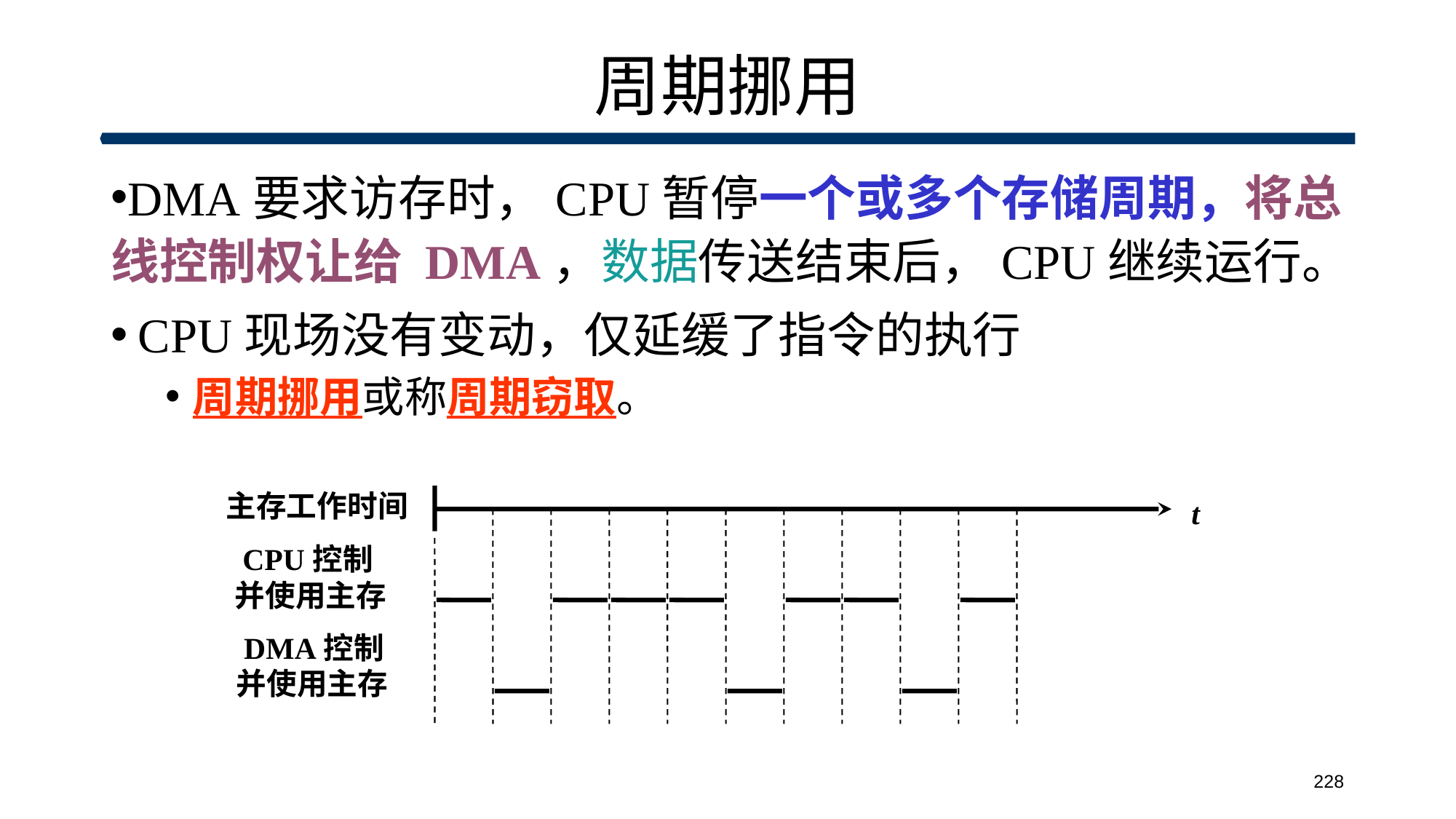

# 周期挪用
DMA要求访存时，CPU暂停一个或多个存储周期，将总线控制权让给 DMA，数据传送结束后，CPU继续运行。
CPU现场没有变动，仅延缓了指令的执行
周期挪用或称周期窃取。

主存工作时间

t

 CPU控制
并使用主存

 DMA控制
并使用主存

228